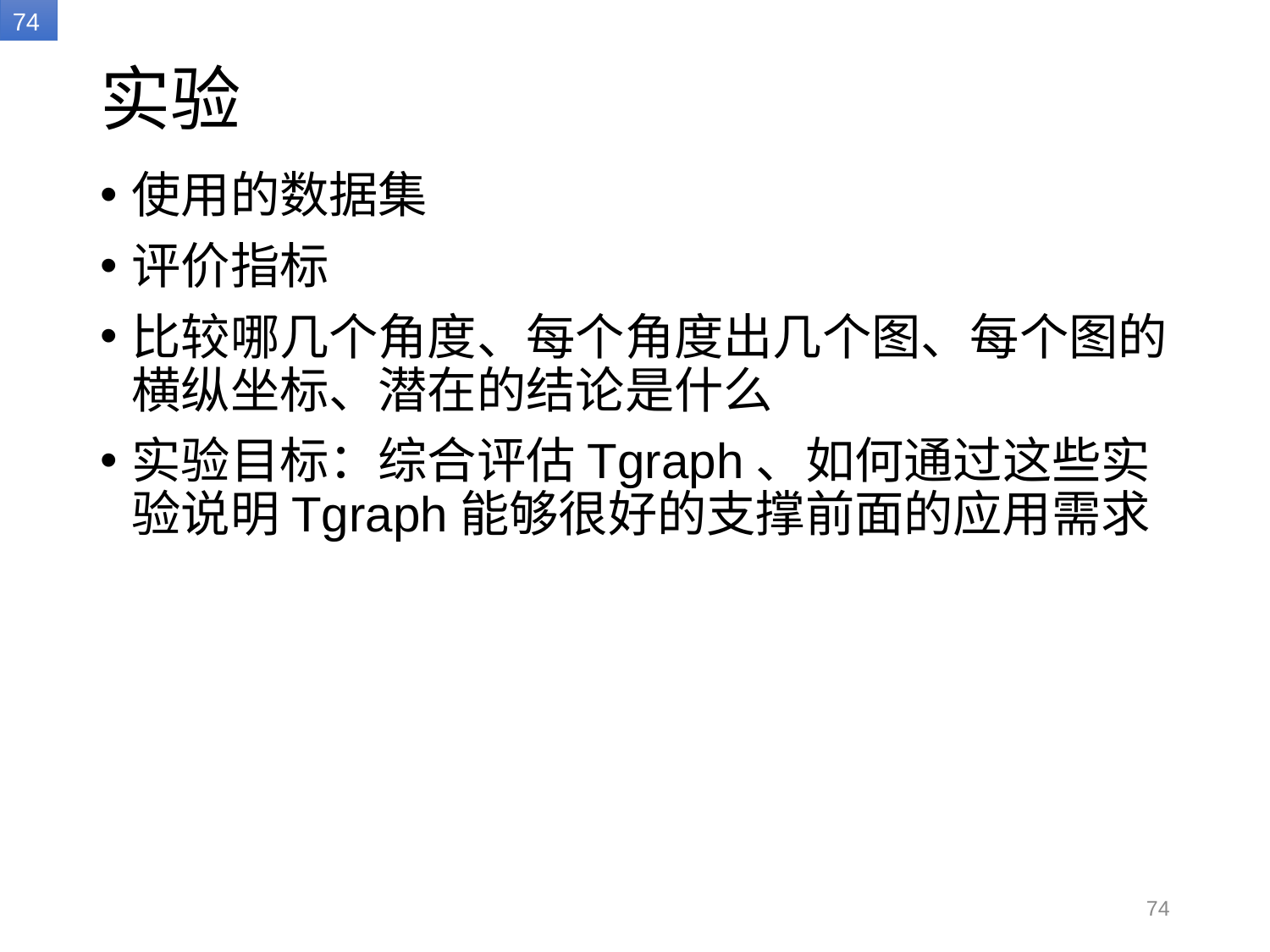

# 实验
使用的数据集
评价指标
比较哪几个角度、每个角度出几个图、每个图的横纵坐标、潜在的结论是什么
实验目标：综合评估Tgraph、如何通过这些实验说明Tgraph能够很好的支撑前面的应用需求
74